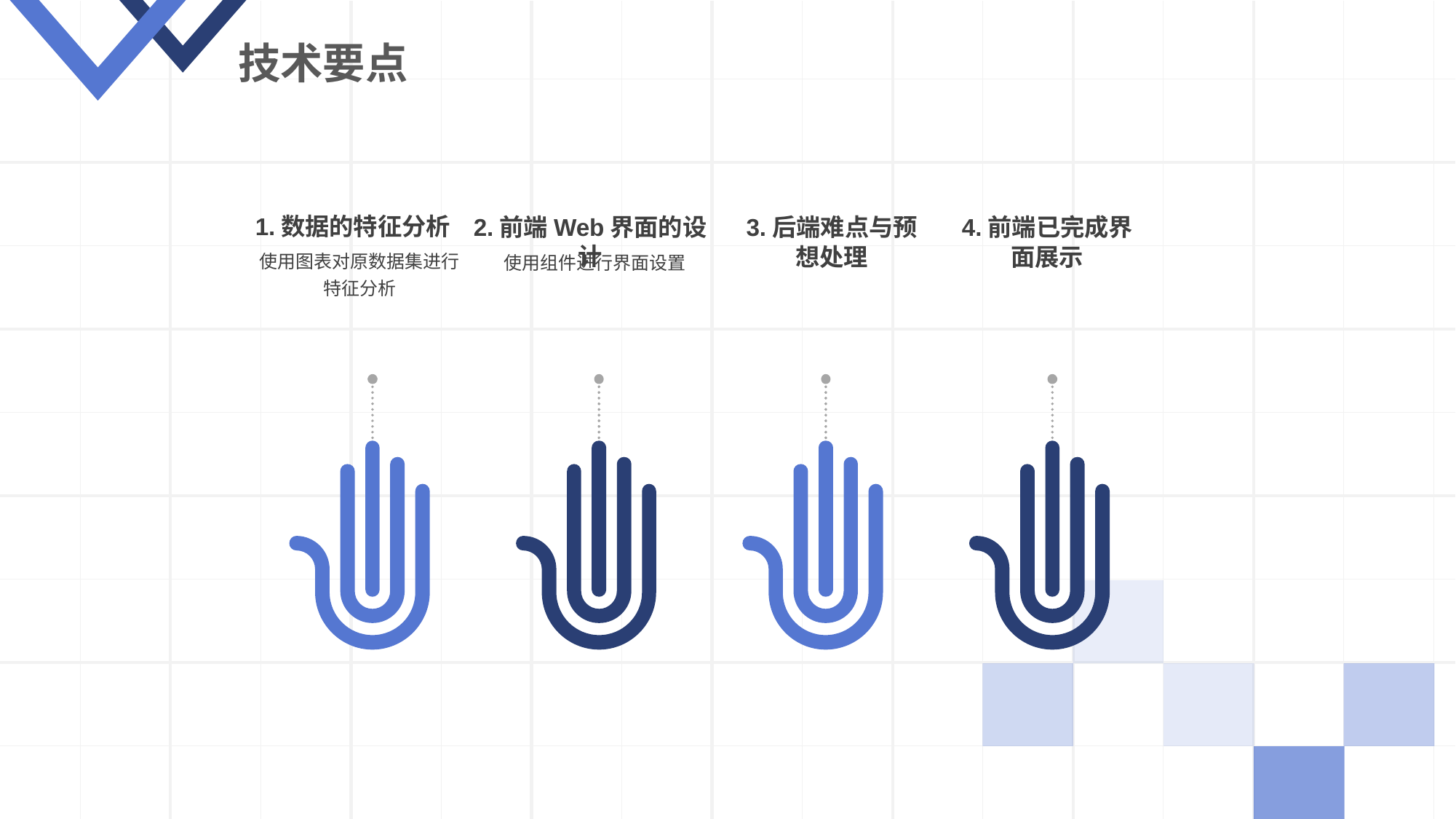

技术要点
1.数据的特征分析
使用图表对原数据集进行特征分析
2.前端Web界面的设计
使用组件进行界面设置
4.前端已完成界面展示
3.后端难点与预想处理